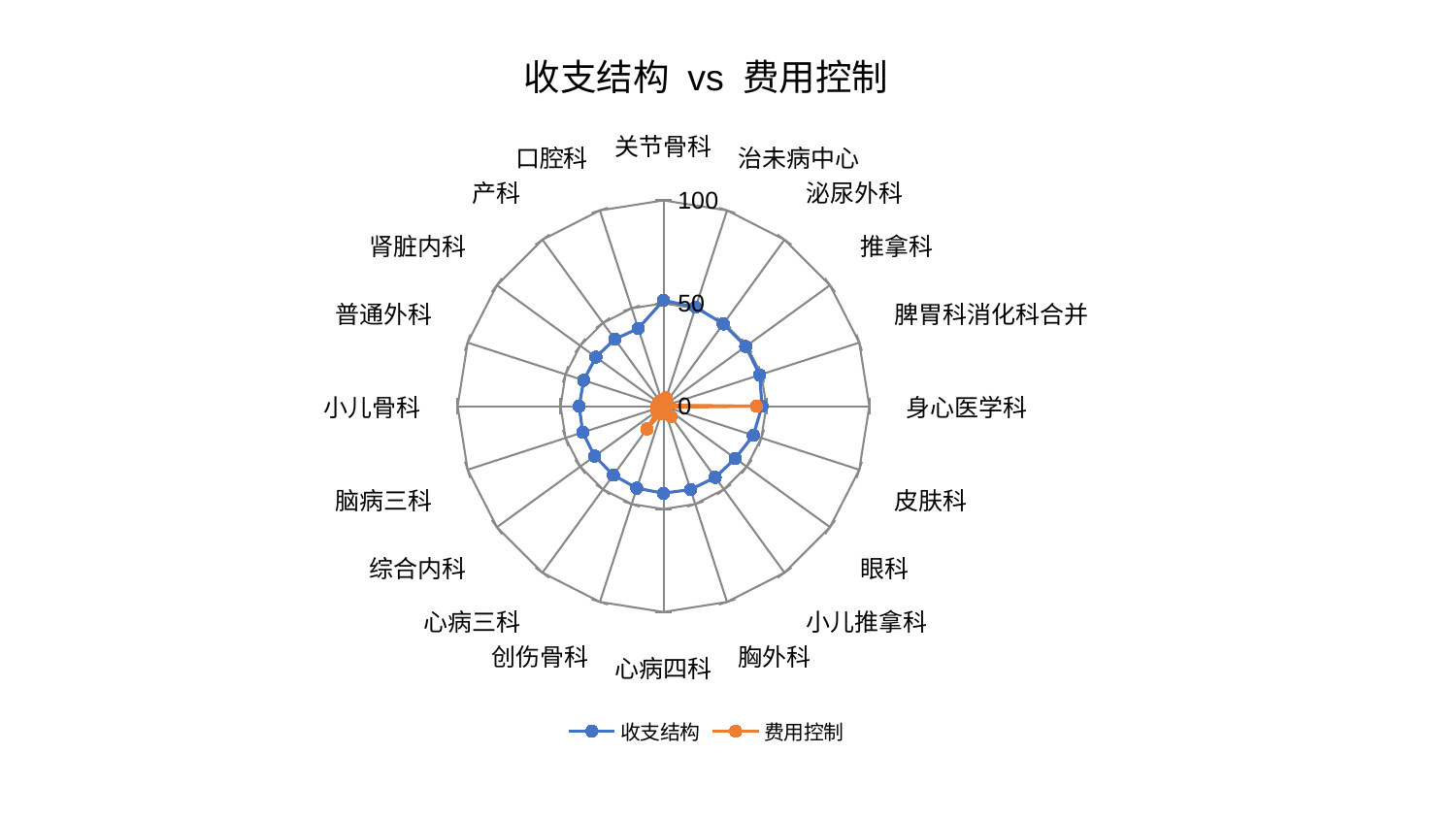

### Chart: 收支结构 vs 费用控制

| Category | 收支结构 | 费用控制 |
|---|---|---|
| 关节骨科 | 51.46855608078091 | 1.7912856396256953 |
| 治未病中心 | 50.5649318358958 | 4.1505047330107985 |
| 泌尿外科 | 49.41593872302205 | 1.0923227044117507 |
| 推拿科 | 49.39052182993607 | 2.0984365317711537 |
| 脾胃科消化科合并 | 49.189111998870956 | 1.5450318217090218 |
| 身心医学科 | 47.87917690923511 | 45.17629761421839 |
| 皮肤科 | 45.902110789086784 | 1.7350526914254671 |
| 眼科 | 43.15709836406585 | 1.2479839443749905 |
| 小儿推拿科 | 42.774581651097016 | 6.151098068702409 |
| 胸外科 | 42.574463530428254 | 1.046489410331743 |
| 心病四科 | 42.305531126205295 | 1.1611973728083467 |
| 创伤骨科 | 41.90467580904558 | 3.7908860283937917 |
| 心病三科 | 41.392402751906396 | 13.67336197035811 |
| 综合内科 | 41.31199082382793 | 3.820858411559745 |
| 脑病三科 | 41.21628677710337 | 0.7551773439835848 |
| 小儿骨科 | 40.937793096750404 | 3.2717562939038083 |
| 普通外科 | 40.7536944424617 | 1.3301064577283699 |
| 肾脏内科 | 40.591866205943745 | 2.931652407943657 |
| 产科 | 40.25275351971545 | 0.9025489755157536 |
| 口腔科 | 39.70629401915842 | 3.1010807245406125 |
71